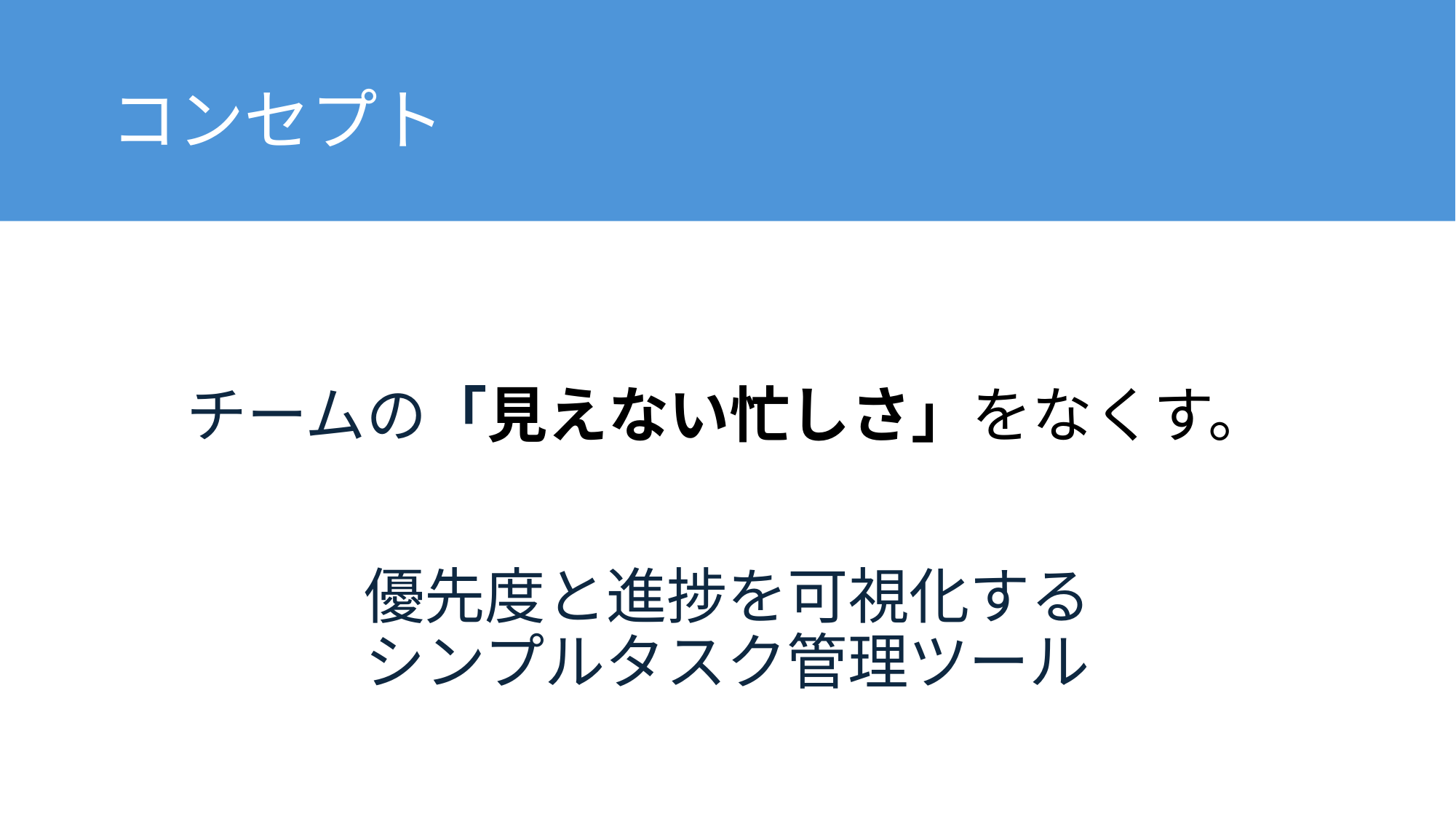

# コンセプト
チームの「見えない忙しさ」をなくす。
優先度と進捗を可視化する
シンプルタスク管理ツール